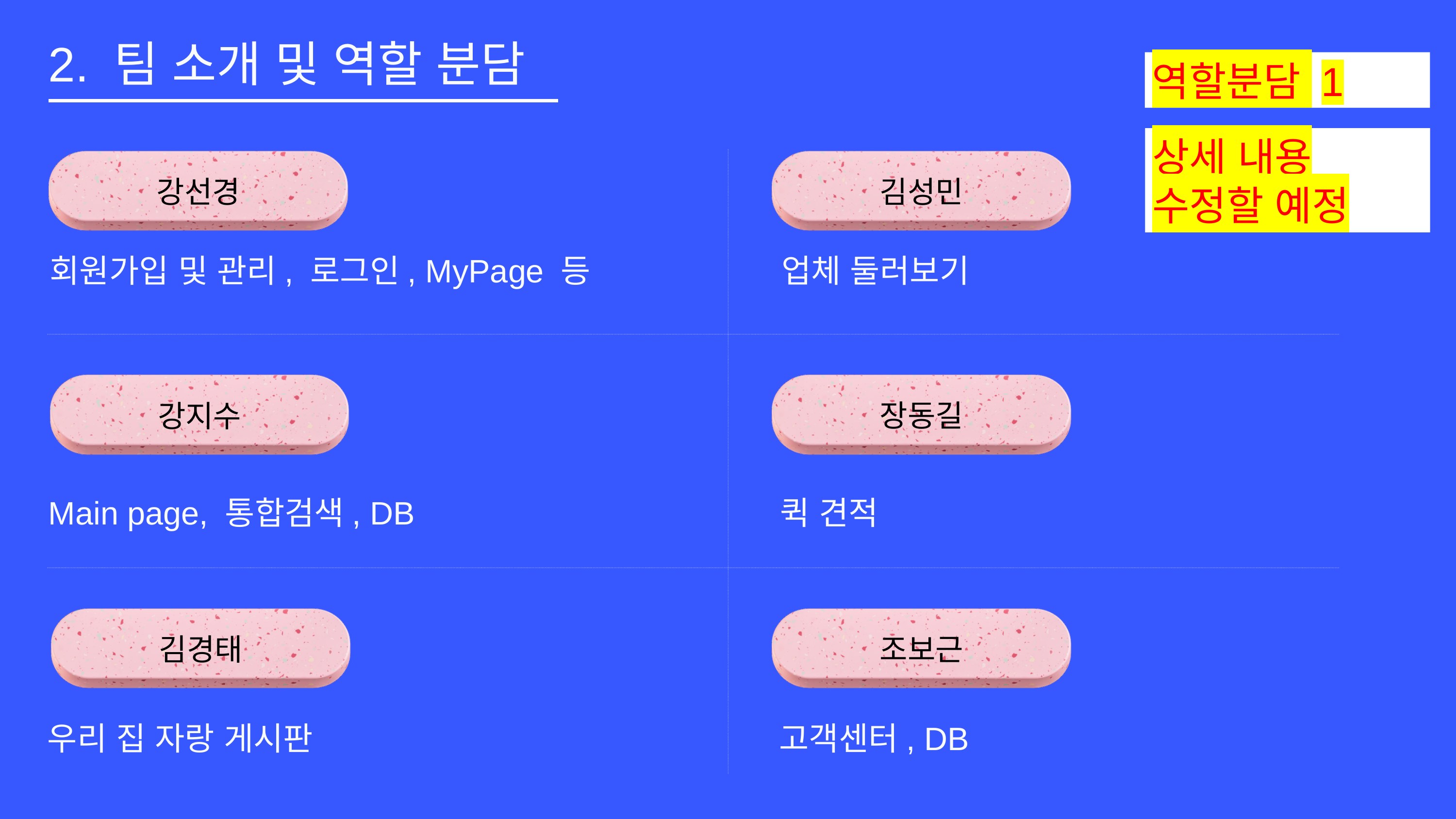

2. 팀 소개 및 역할 분담
역할분담 1
상세 내용 수정할 예정

김성민
강선경
회원가입 및 관리, 로그인, MyPage 등
업체 둘러보기

장동길
강지수

Main page, 통합검색, DB
퀵 견적

조보근
김경태
우리 집 자랑 게시판
고객센터, DB